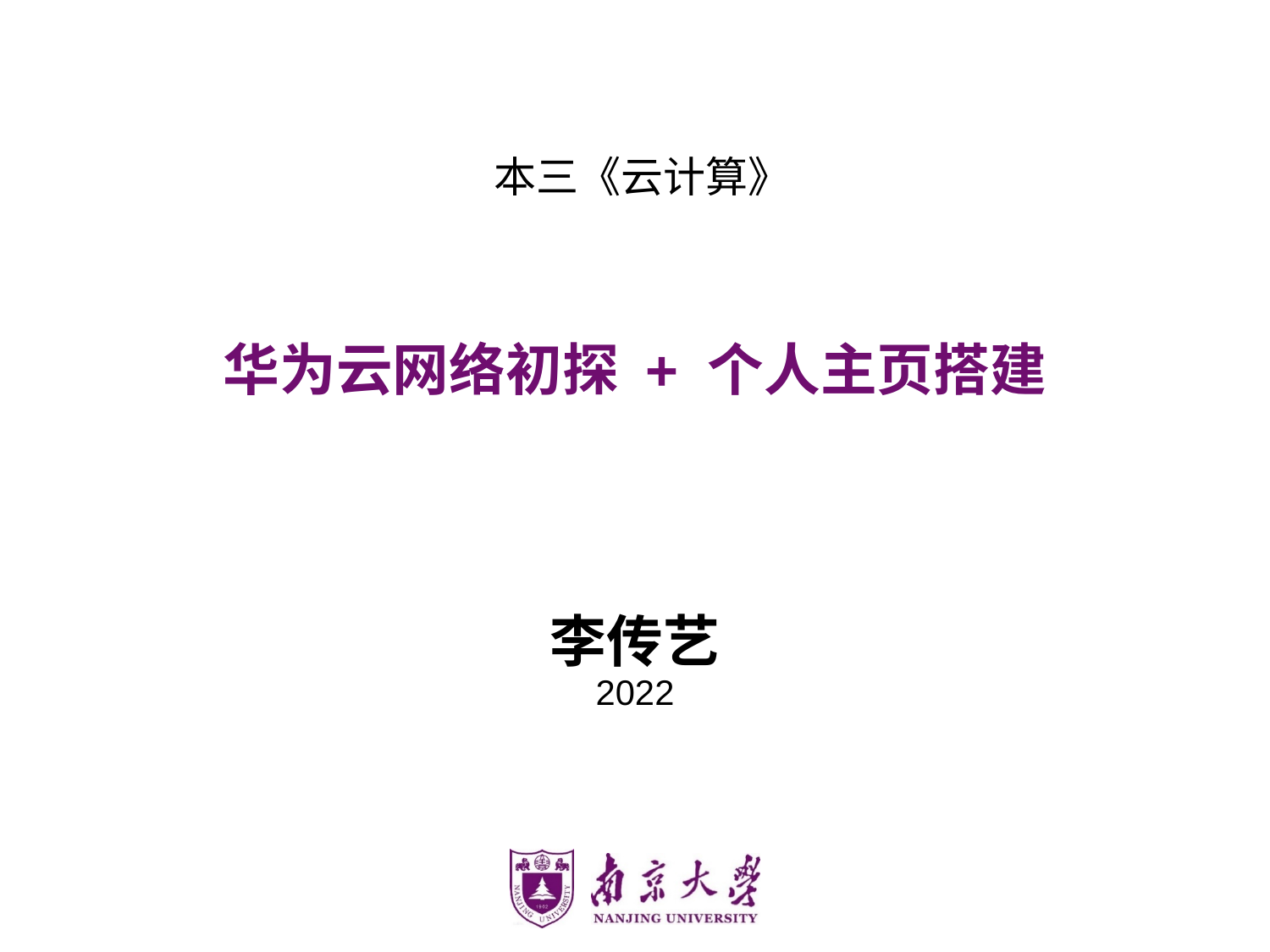

本三《云计算》
# 华为云网络初探 + 个人主页搭建
李传艺
2022